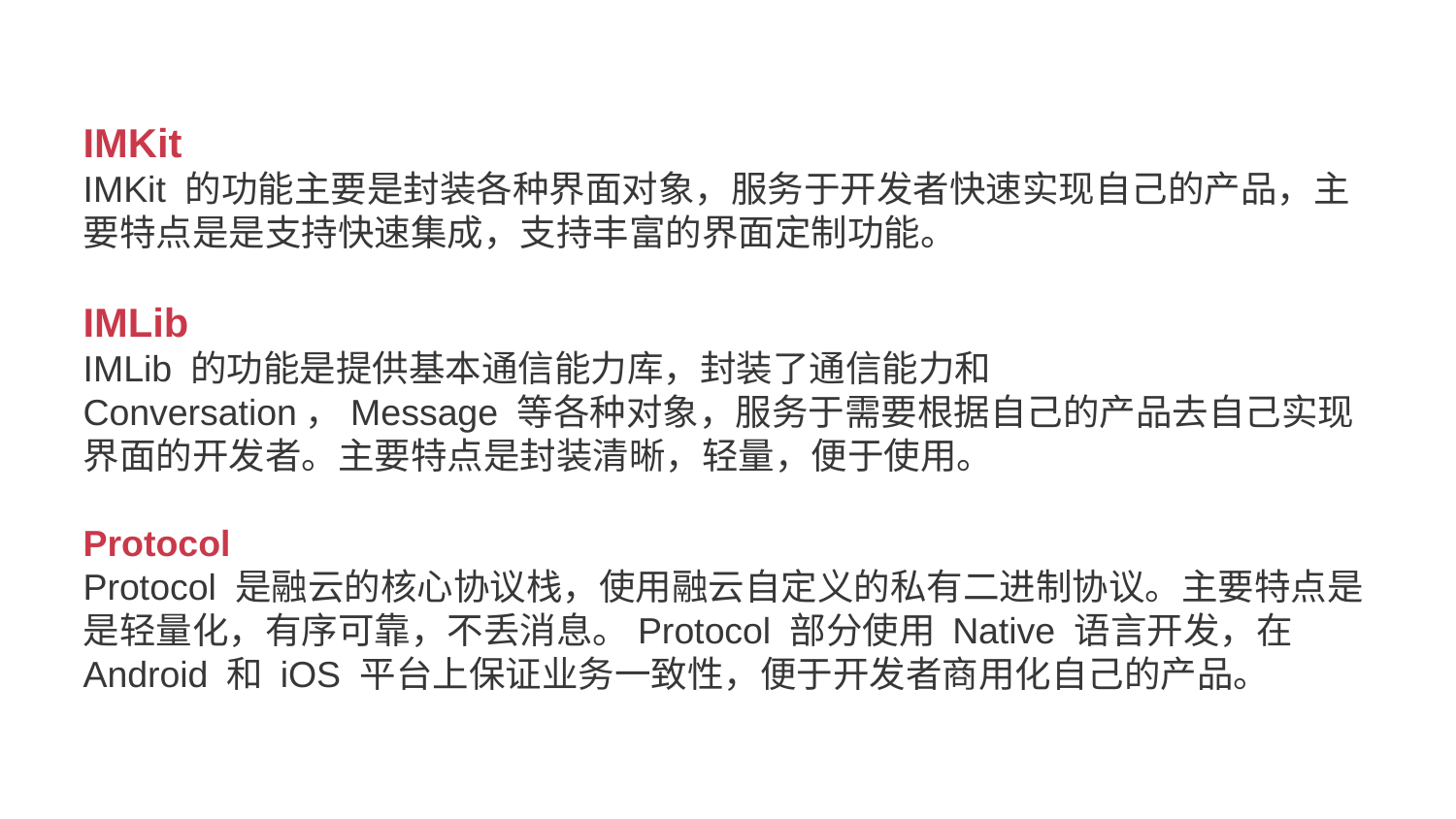

IMKit
IMKit 的功能主要是封装各种界面对象，服务于开发者快速实现自己的产品，主要特点是是支持快速集成，支持丰富的界面定制功能。

IMLib
IMLib 的功能是提供基本通信能力库，封装了通信能力和 Conversation，Message 等各种对象，服务于需要根据自己的产品去自己实现界面的开发者。主要特点是封装清晰，轻量，便于使用。

Protocol
Protocol 是融云的核心协议栈，使用融云自定义的私有二进制协议。主要特点是是轻量化，有序可靠，不丢消息。Protocol 部分使用 Native 语言开发，在 Android 和 iOS 平台上保证业务一致性，便于开发者商用化自己的产品。